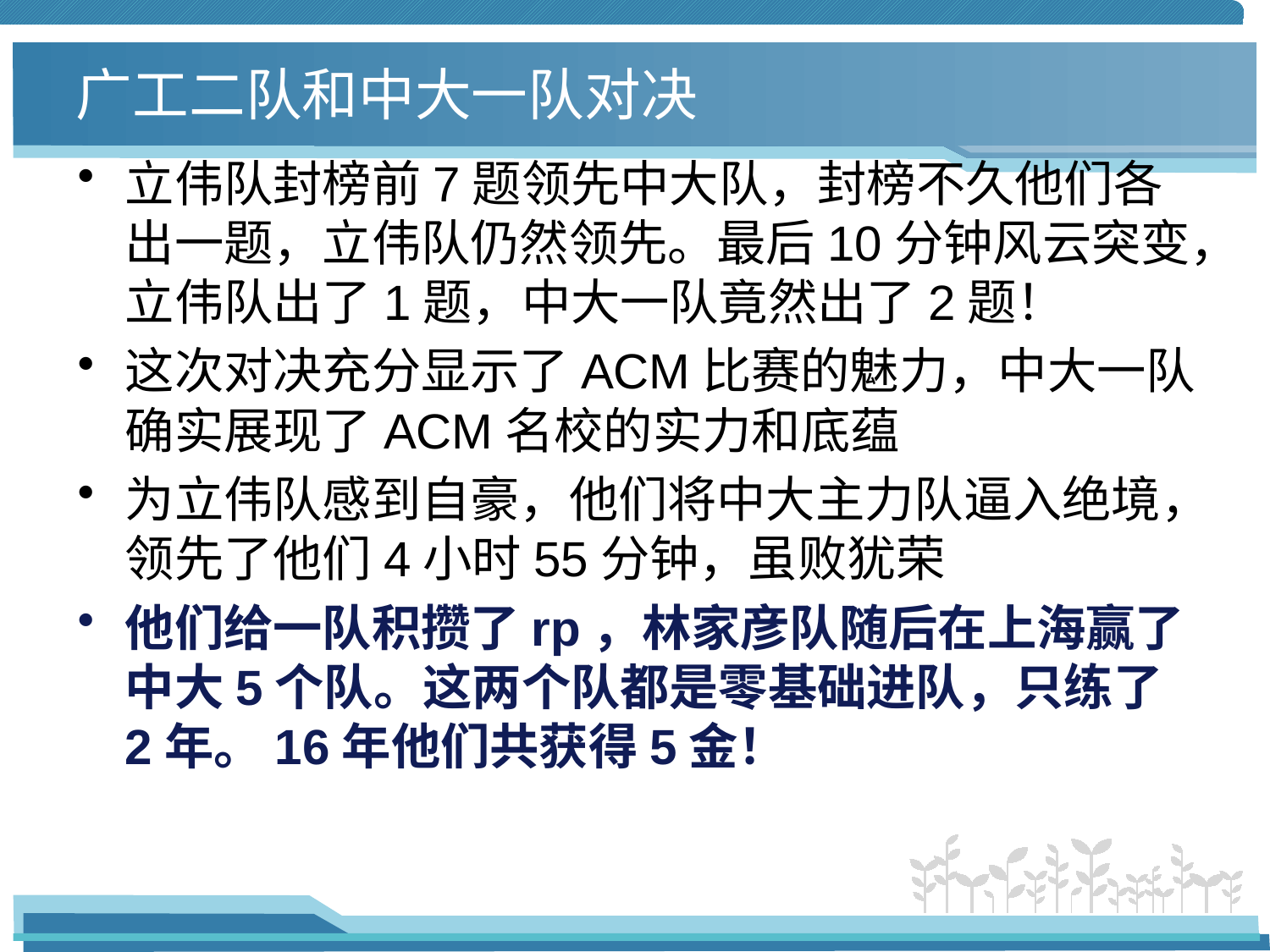

# 广工二队和中大一队对决
立伟队封榜前7题领先中大队，封榜不久他们各出一题，立伟队仍然领先。最后10分钟风云突变，立伟队出了1题，中大一队竟然出了2题！
这次对决充分显示了ACM比赛的魅力，中大一队确实展现了ACM名校的实力和底蕴
为立伟队感到自豪，他们将中大主力队逼入绝境，领先了他们4小时55分钟，虽败犹荣
他们给一队积攒了rp，林家彦队随后在上海赢了中大5个队。这两个队都是零基础进队，只练了2年。16年他们共获得5金！